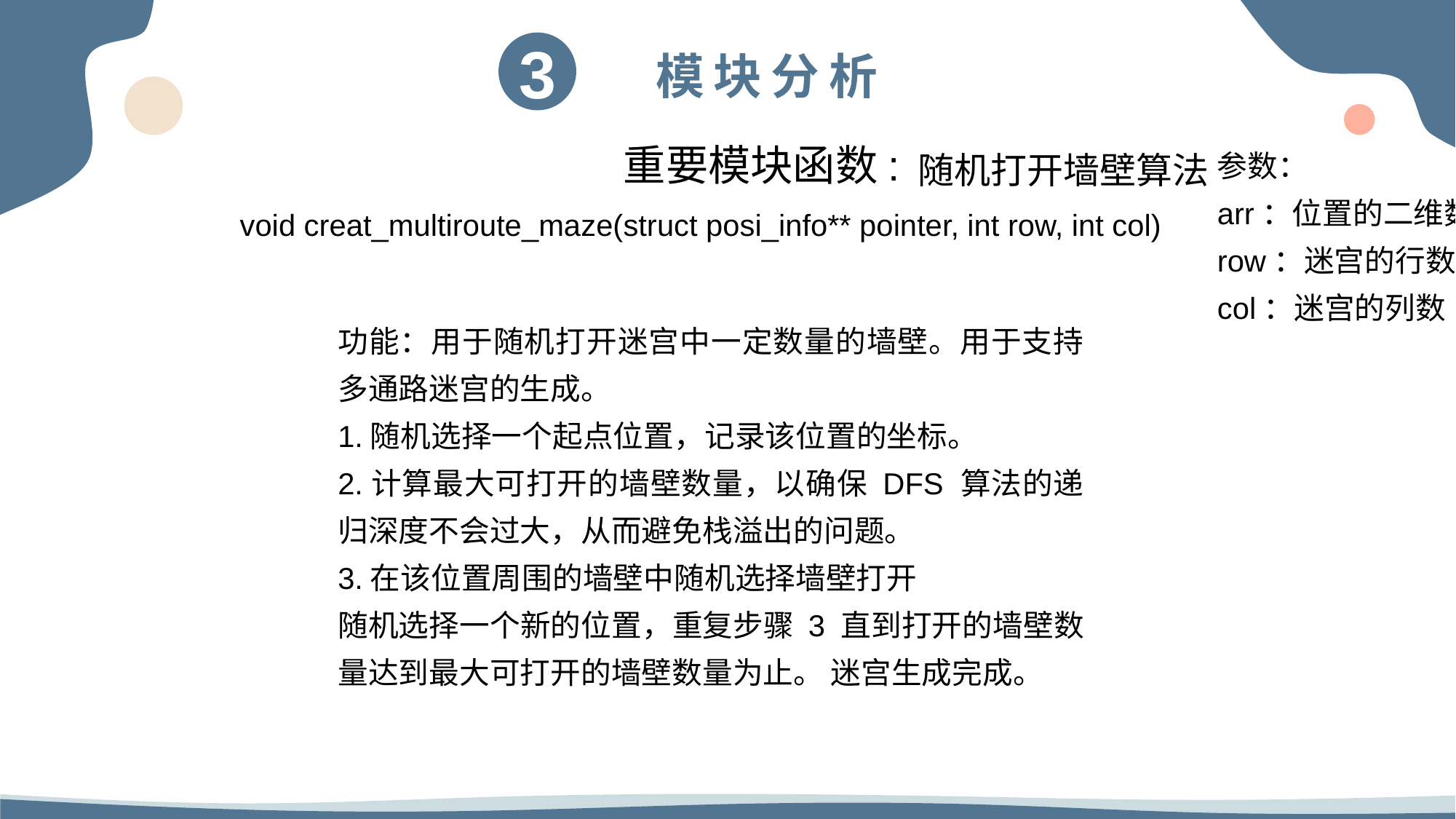

随机打开墙壁算法
参数：
arr：位置的二维数组
row：迷宫的行数
col：迷宫的列数
重要模块函数:
void creat_multiroute_maze(struct posi_info** pointer, int row, int col)

功能：用于随机打开迷宫中一定数量的墙壁。用于支持多通路迷宫的生成。
1.随机选择一个起点位置，记录该位置的坐标。
2.计算最大可打开的墙壁数量，以确保 DFS 算法的递归深度不会过大，从而避免栈溢出的问题。
3.在该位置周围的墙壁中随机选择墙壁打开
随机选择一个新的位置，重复步骤 3 直到打开的墙壁数量达到最大可打开的墙壁数量为止。 迷宫生成完成。

99%